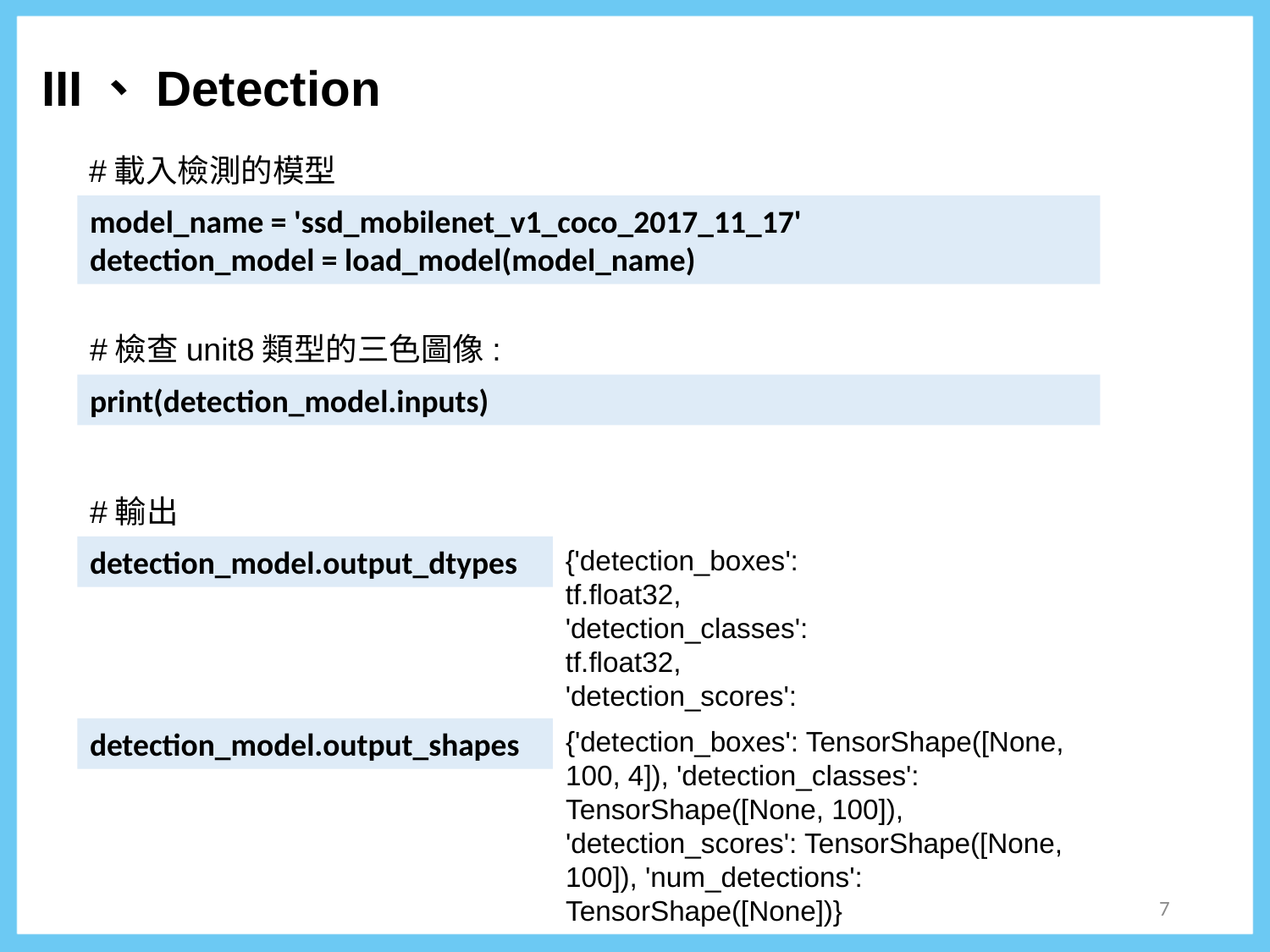

III、Detection
#載入檢測的模型
model_name = 'ssd_mobilenet_v1_coco_2017_11_17'
detection_model = load_model(model_name)
#檢查unit8類型的三色圖像:
print(detection_model.inputs)
#輸出
{'detection_boxes': tf.float32, 'detection_classes': tf.float32, 'detection_scores': tf.float32, 'num_detections': tf.float32}
detection_model.output_dtypes
{'detection_boxes': TensorShape([None, 100, 4]), 'detection_classes': TensorShape([None, 100]), 'detection_scores': TensorShape([None, 100]), 'num_detections': TensorShape([None])}
detection_model.output_shapes
7